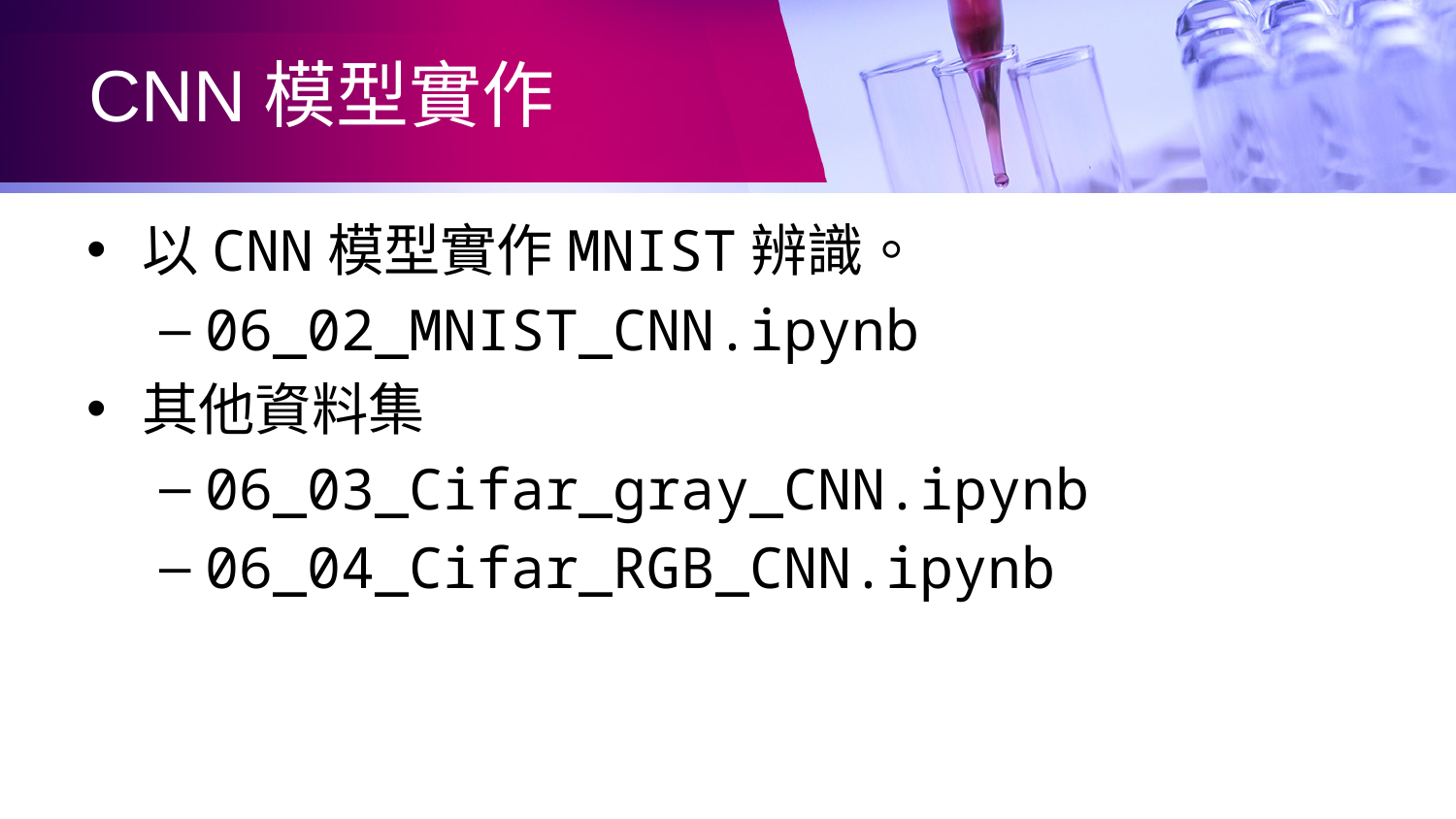

# CNN模型實作
以CNN模型實作MNIST辨識。
06_02_MNIST_CNN.ipynb
其他資料集
06_03_Cifar_gray_CNN.ipynb
06_04_Cifar_RGB_CNN.ipynb